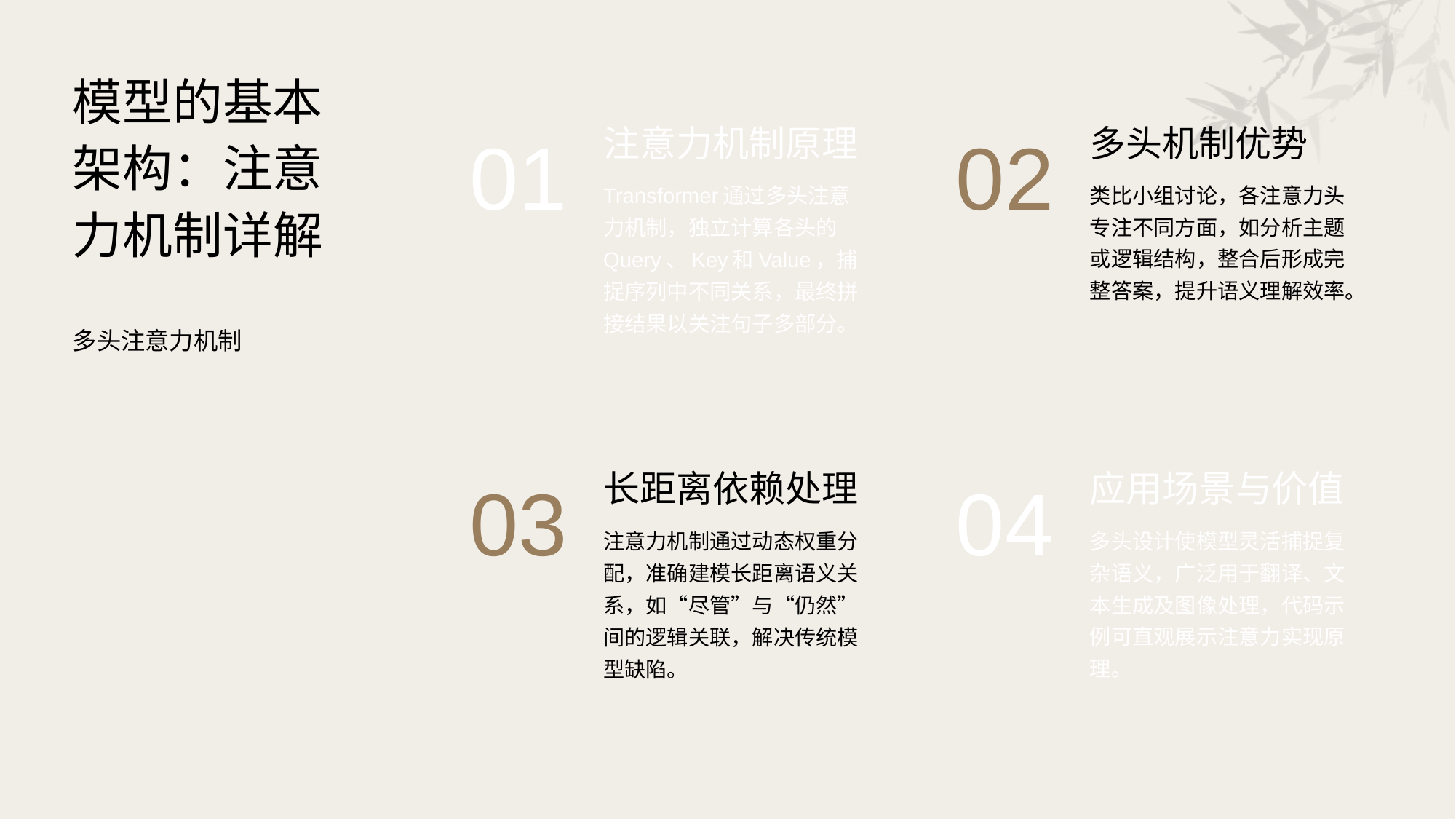

模型的基本架构：注意力机制详解

注意力机制原理
多头机制优势
01
02
Transformer通过多头注意力机制，独立计算各头的Query、Key和Value，捕捉序列中不同关系，最终拼接结果以关注句子多部分。
类比小组讨论，各注意力头专注不同方面，如分析主题或逻辑结构，整合后形成完整答案，提升语义理解效率。
多头注意力机制

长距离依赖处理
应用场景与价值
03
04
注意力机制通过动态权重分配，准确建模长距离语义关系，如“尽管”与“仍然”间的逻辑关联，解决传统模型缺陷。
多头设计使模型灵活捕捉复杂语义，广泛用于翻译、文本生成及图像处理，代码示例可直观展示注意力实现原理。